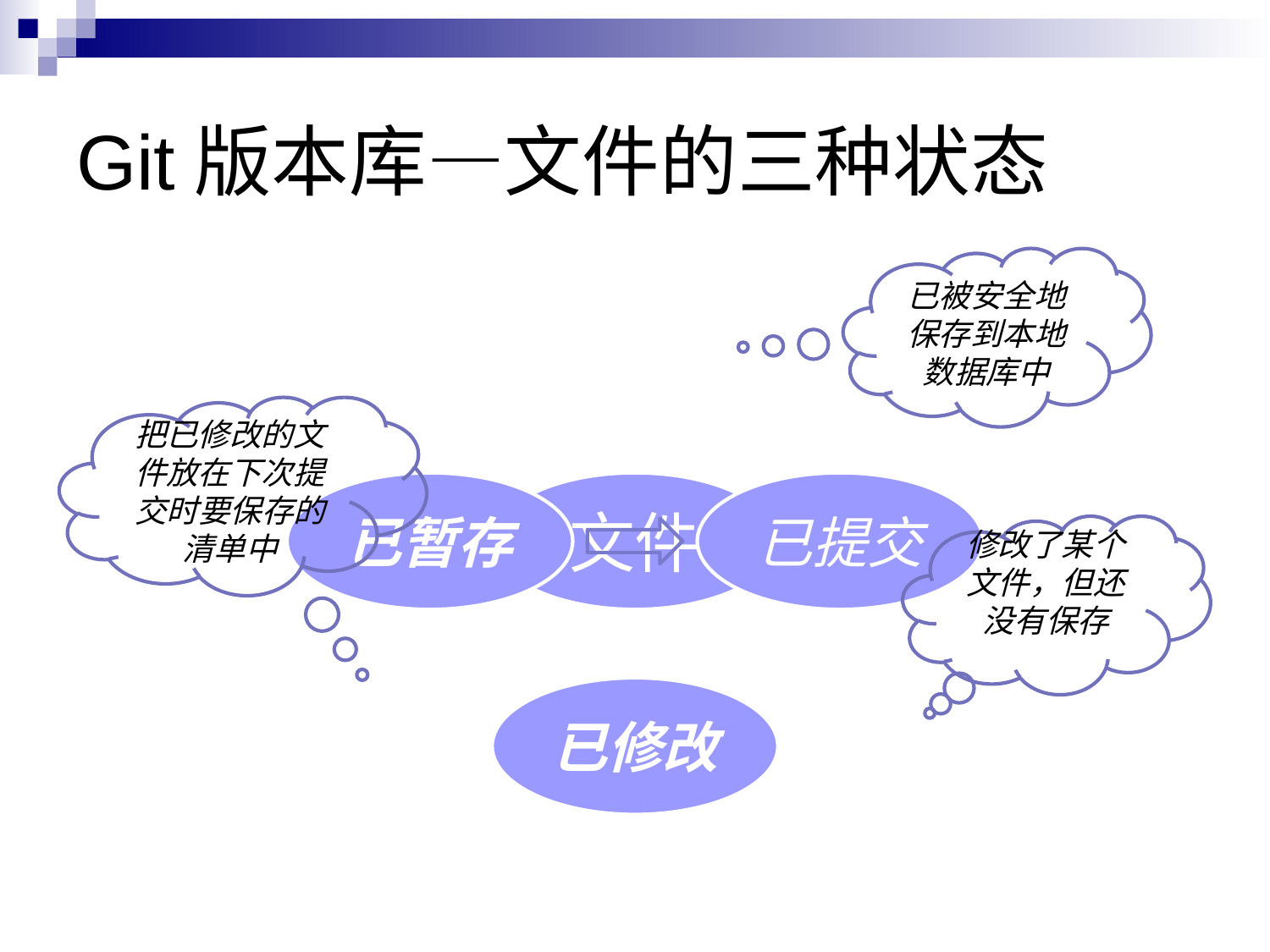

# Git版本库—文件的三种状态
已被安全地保存到本地数据库中
文件
已提交
已修改
已暂存
把已修改的文件放在下次提交时要保存的清单中
修改了某个文件，但还没有保存